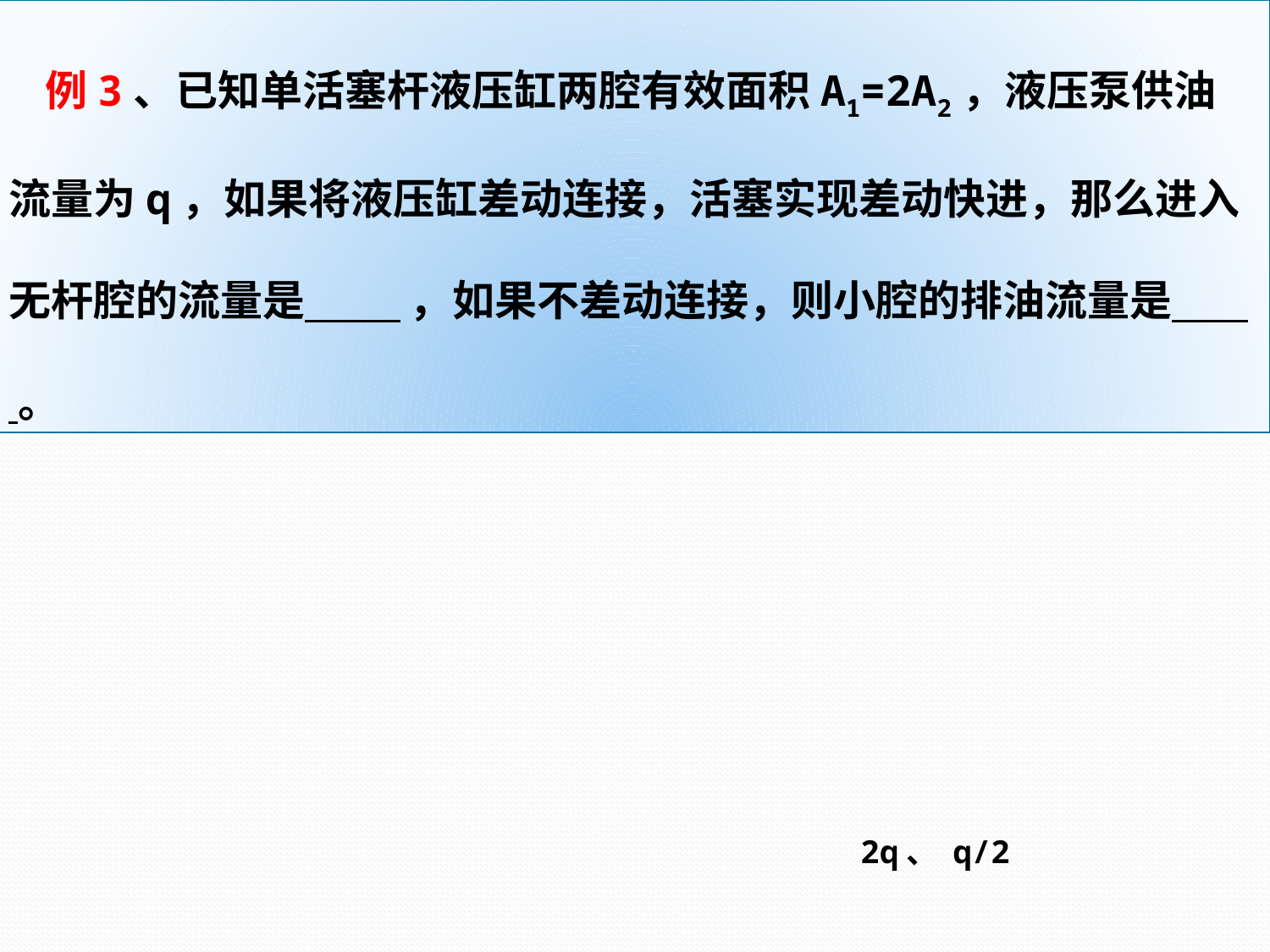

例3、已知单活塞杆液压缸两腔有效面积A1=2A2，液压泵供油流量为q，如果将液压缸差动连接，活塞实现差动快进，那么进入无杆腔的流量是           ，如果不差动连接，则小腔的排油流量是          。
2q、 q/2